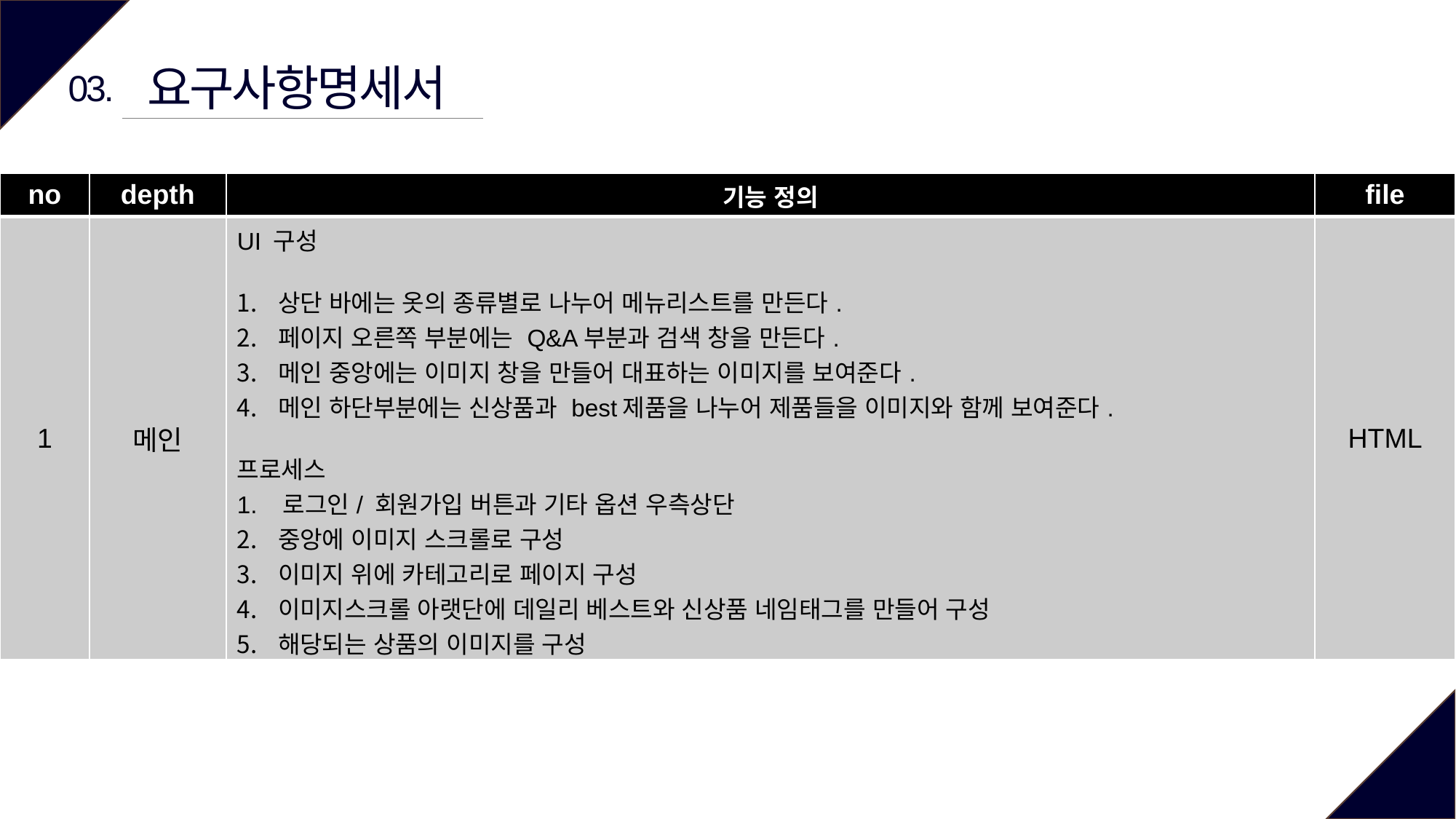

요구사항명세서
03.
| no | depth | 기능 정의 | file |
| --- | --- | --- | --- |
| 1 | 메인 | UI 구성 상단 바에는 옷의 종류별로 나누어 메뉴리스트를 만든다. 페이지 오른쪽 부분에는 Q&A부분과 검색 창을 만든다. 메인 중앙에는 이미지 창을 만들어 대표하는 이미지를 보여준다. 메인 하단부분에는 신상품과 best제품을 나누어 제품들을 이미지와 함께 보여준다. 프로세스 1. 로그인/ 회원가입 버튼과 기타 옵션 우측상단 중앙에 이미지 스크롤로 구성 이미지 위에 카테고리로 페이지 구성 이미지스크롤 아랫단에 데일리 베스트와 신상품 네임태그를 만들어 구성 해당되는 상품의 이미지를 구성 | HTML |